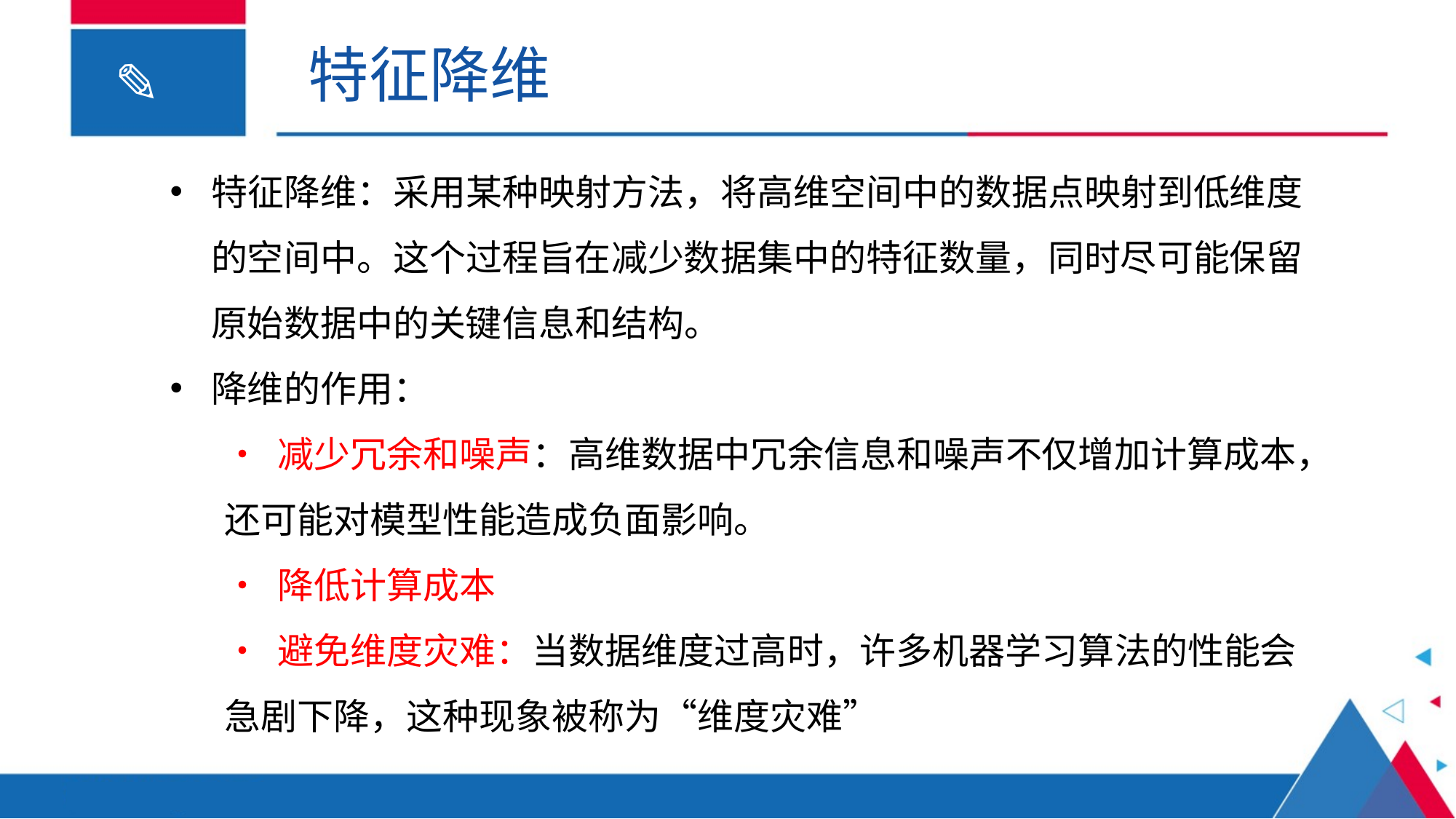

特征降维
特征降维：采用某种映射方法，将高维空间中的数据点映射到低维度的空间中。这个过程旨在减少数据集中的特征数量，同时尽可能保留原始数据中的关键信息和结构。
降维的作用：
• 减少冗余和噪声：高维数据中冗余信息和噪声不仅增加计算成本，还可能对模型性能造成负面影响。
• 降低计算成本
• 避免维度灾难：当数据维度过高时，许多机器学习算法的性能会急剧下降，这种现象被称为“维度灾难”